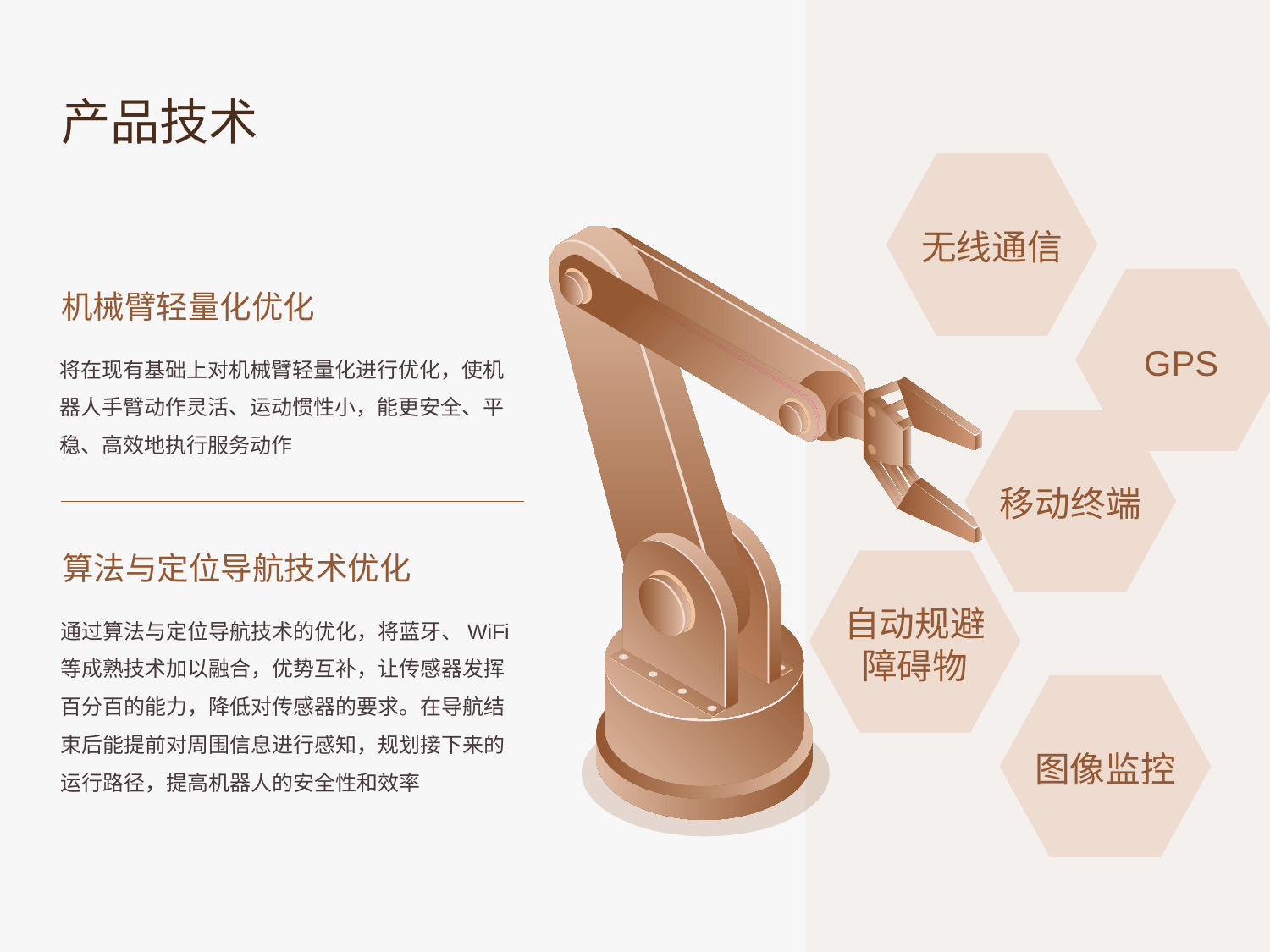

产品技术

无线通信

机械臂轻量化优化
将在现有基础上对机械臂轻量化进行优化，使机器人手臂动作灵活、运动惯性小，能更安全、平稳、高效地执行服务动作
GPS

移动终端
算法与定位导航技术优化
通过算法与定位导航技术的优化，将蓝牙、WiFi等成熟技术加以融合，优势互补，让传感器发挥百分百的能力，降低对传感器的要求。在导航结束后能提前对周围信息进行感知，规划接下来的运行路径，提高机器人的安全性和效率

自动规避
障碍物

图像监控